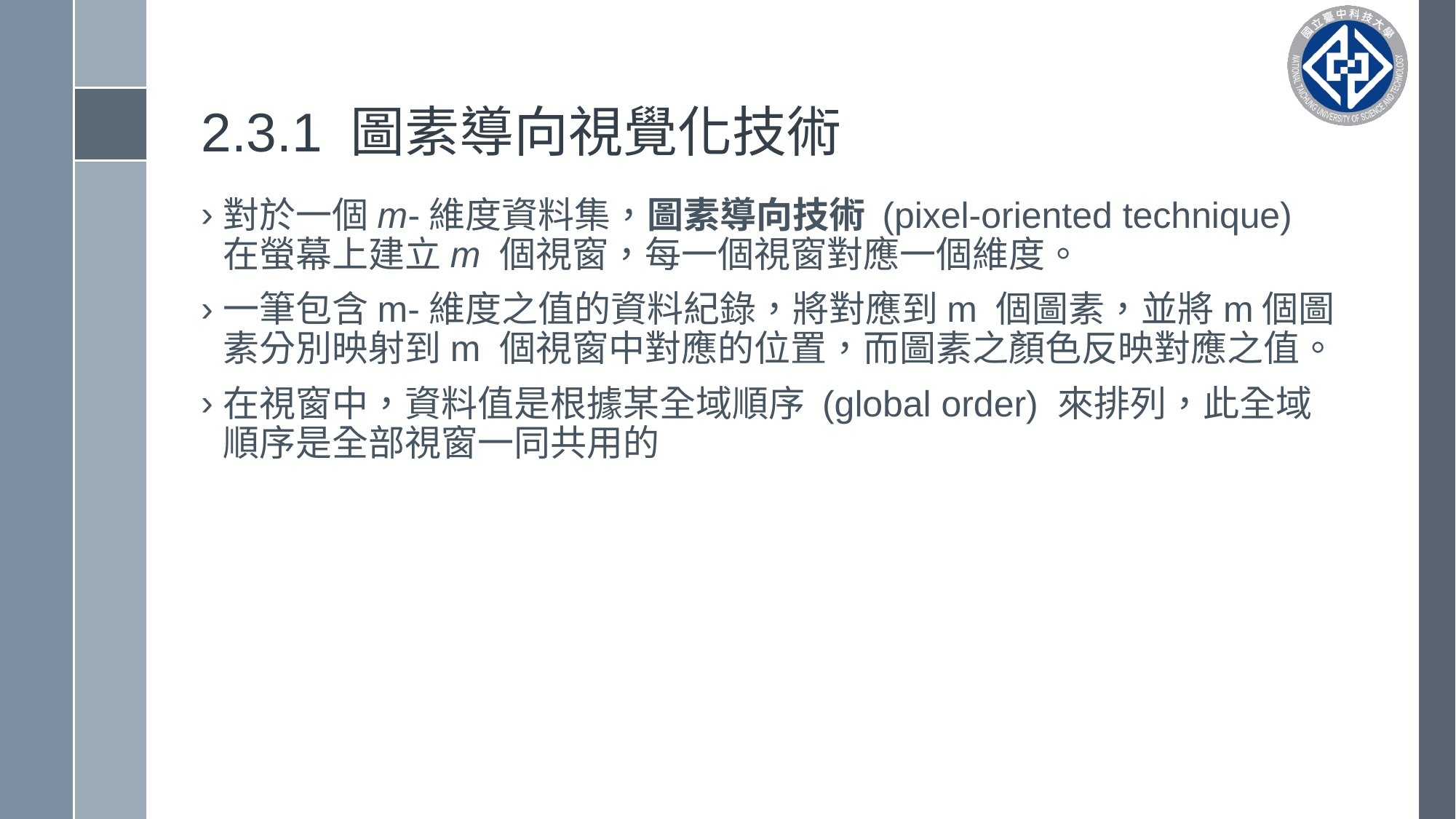

# 2.3.1 圖素導向視覺化技術
對於一個m-維度資料集，圖素導向技術 (pixel-oriented technique) 在螢幕上建立m 個視窗，每一個視窗對應一個維度。
一筆包含m-維度之值的資料紀錄，將對應到m 個圖素，並將m個圖素分別映射到m 個視窗中對應的位置，而圖素之顏色反映對應之值。
在視窗中，資料值是根據某全域順序 (global order) 來排列，此全域順序是全部視窗一同共用的